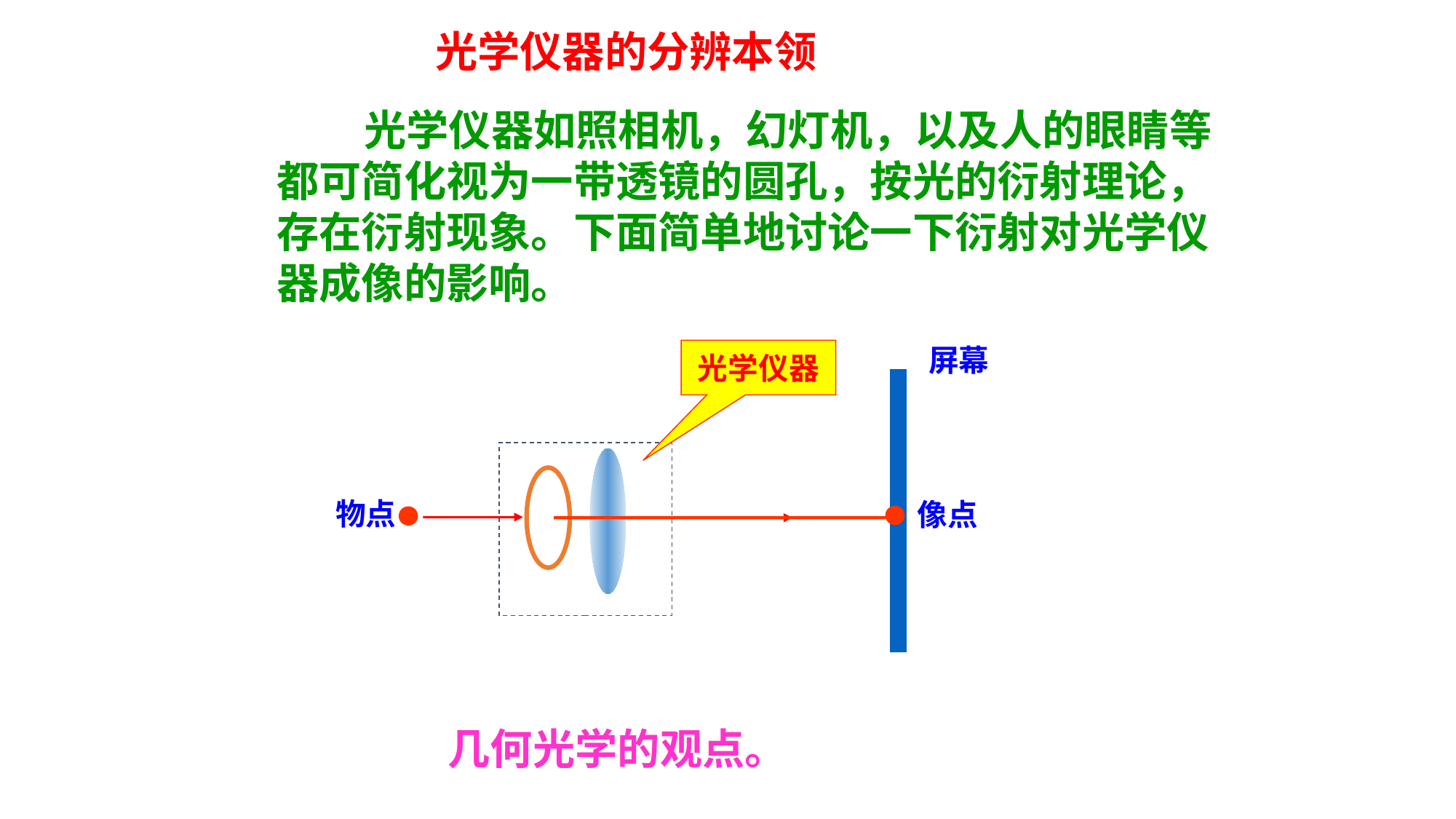

光学仪器的分辨本领
        光学仪器如照相机，幻灯机，以及人的眼睛等都可简化视为一带透镜的圆孔，按光的衍射理论，存在衍射现象。下面简单地讨论一下衍射对光学仪器成像的影响。
屏幕

物点

像点

几何光学的观点。
光学仪器